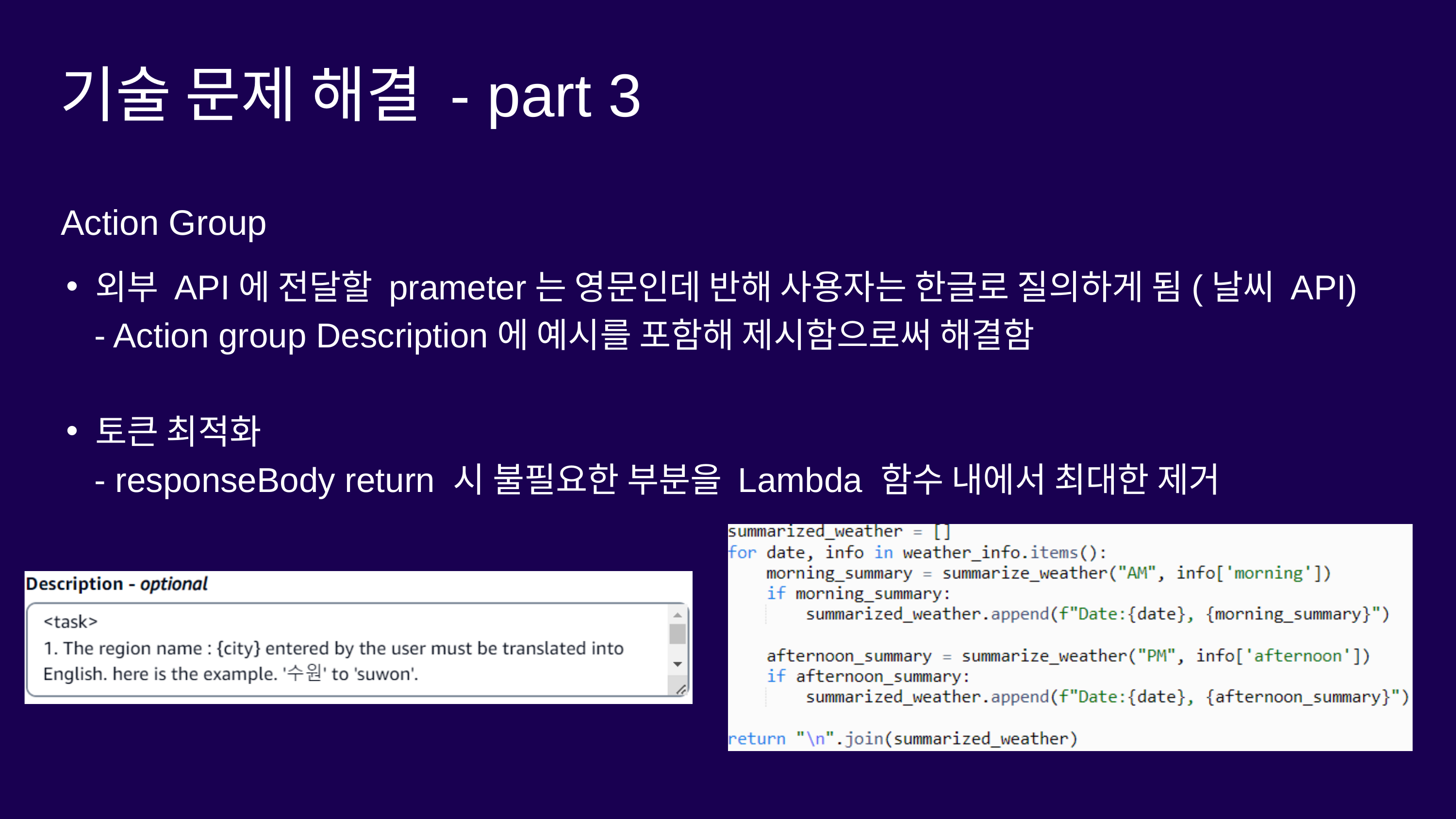

기술 문제 해결 - part 3
Action Group
외부 API에 전달할 prameter는 영문인데 반해 사용자는 한글로 질의하게 됨(날씨 API)
      - Action group Description에 예시를 포함해 제시함으로써 해결함

토큰 최적화
      - responseBody return 시 불필요한 부분을 Lambda 함수 내에서 최대한 제거